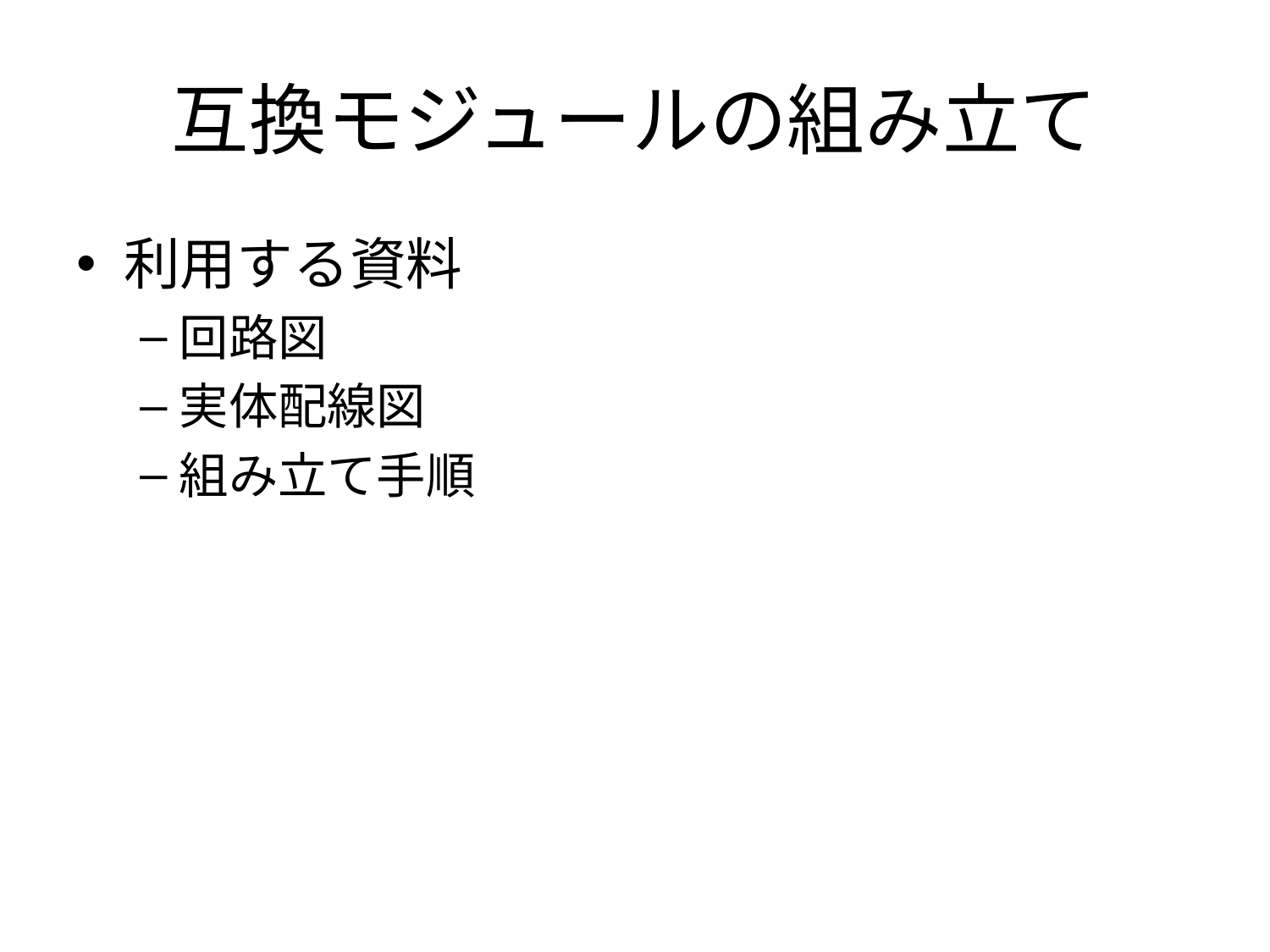

# 互換モジュールの組み立て
利用する資料
回路図
実体配線図
組み立て手順